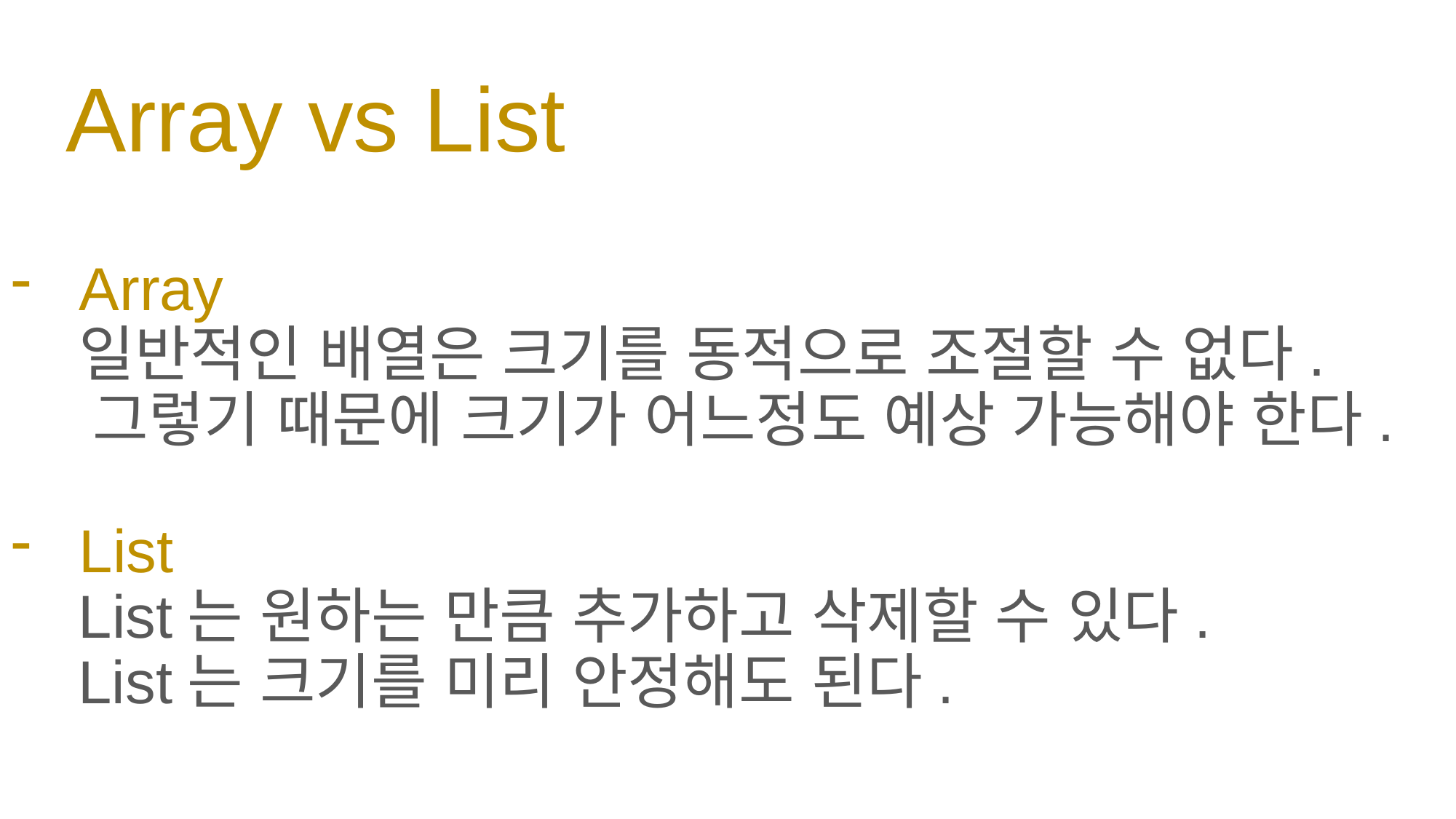

# Array vs List
Array
일반적인 배열은 크기를 동적으로 조절할 수 없다.
    그렇기 때문에 크기가 어느정도 예상 가능해야 한다.
List
    List는 원하는 만큼 추가하고 삭제할 수 있다.
    List는 크기를 미리 안정해도 된다.